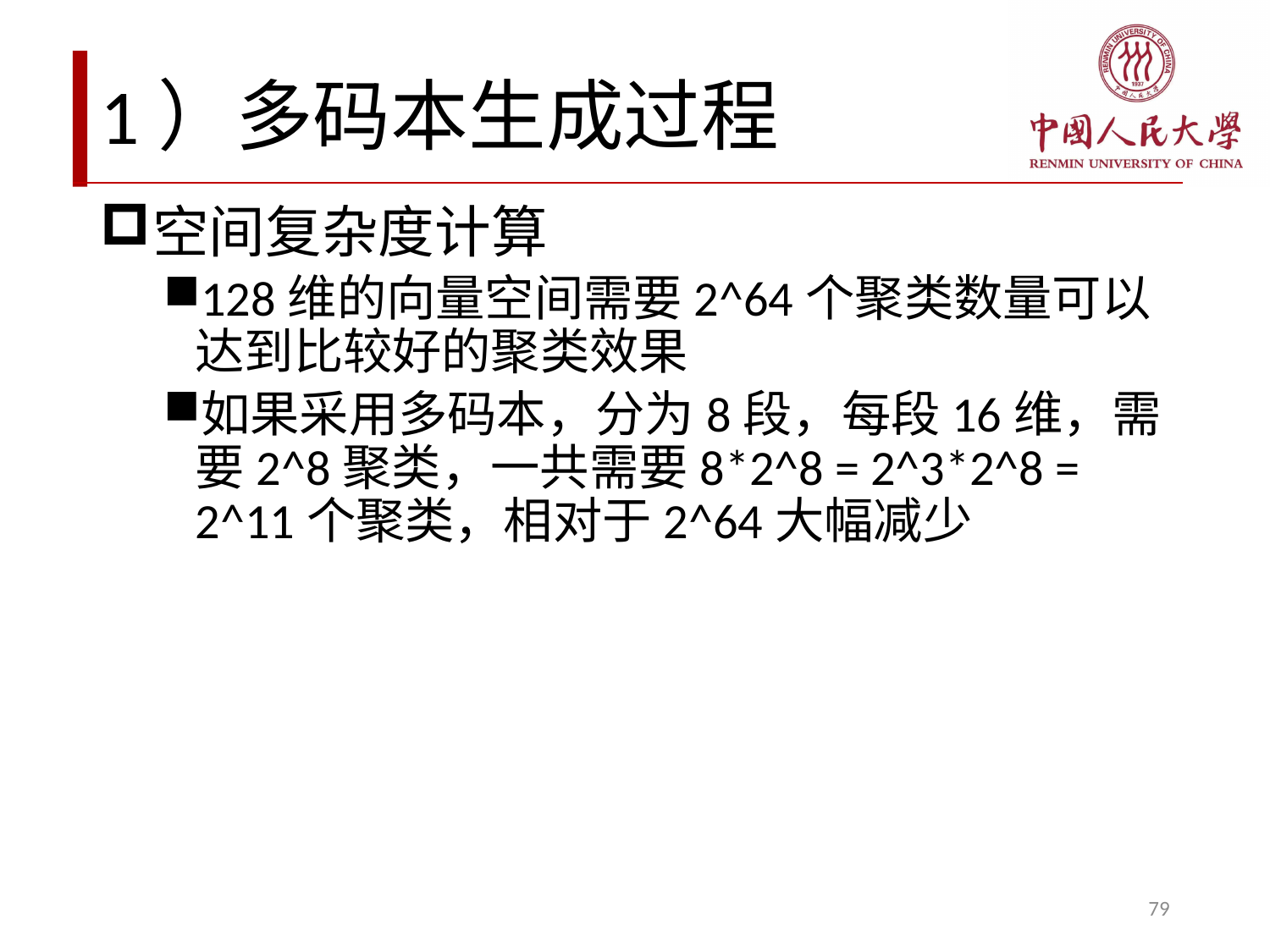

# 1）多码本生成过程
空间复杂度计算
128维的向量空间需要2^64个聚类数量可以达到比较好的聚类效果
如果采用多码本，分为8段，每段16维，需要2^8聚类，一共需要8*2^8 = 2^3*2^8 = 2^11个聚类，相对于2^64大幅减少

79